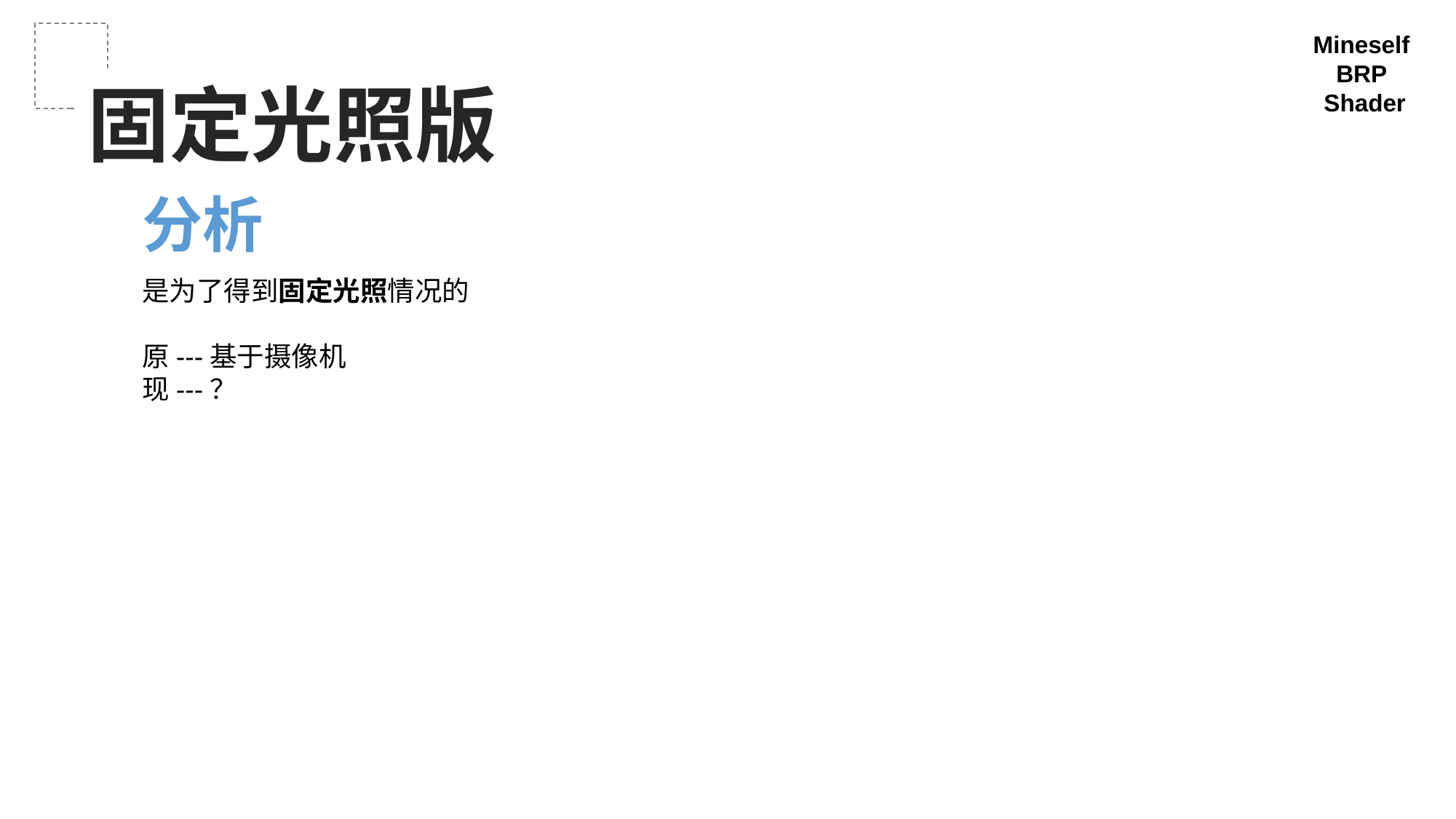

Mineself
BRP
Shader

固定光照版
分析
是为了得到固定光照情况的

原---基于摄像机
现---？